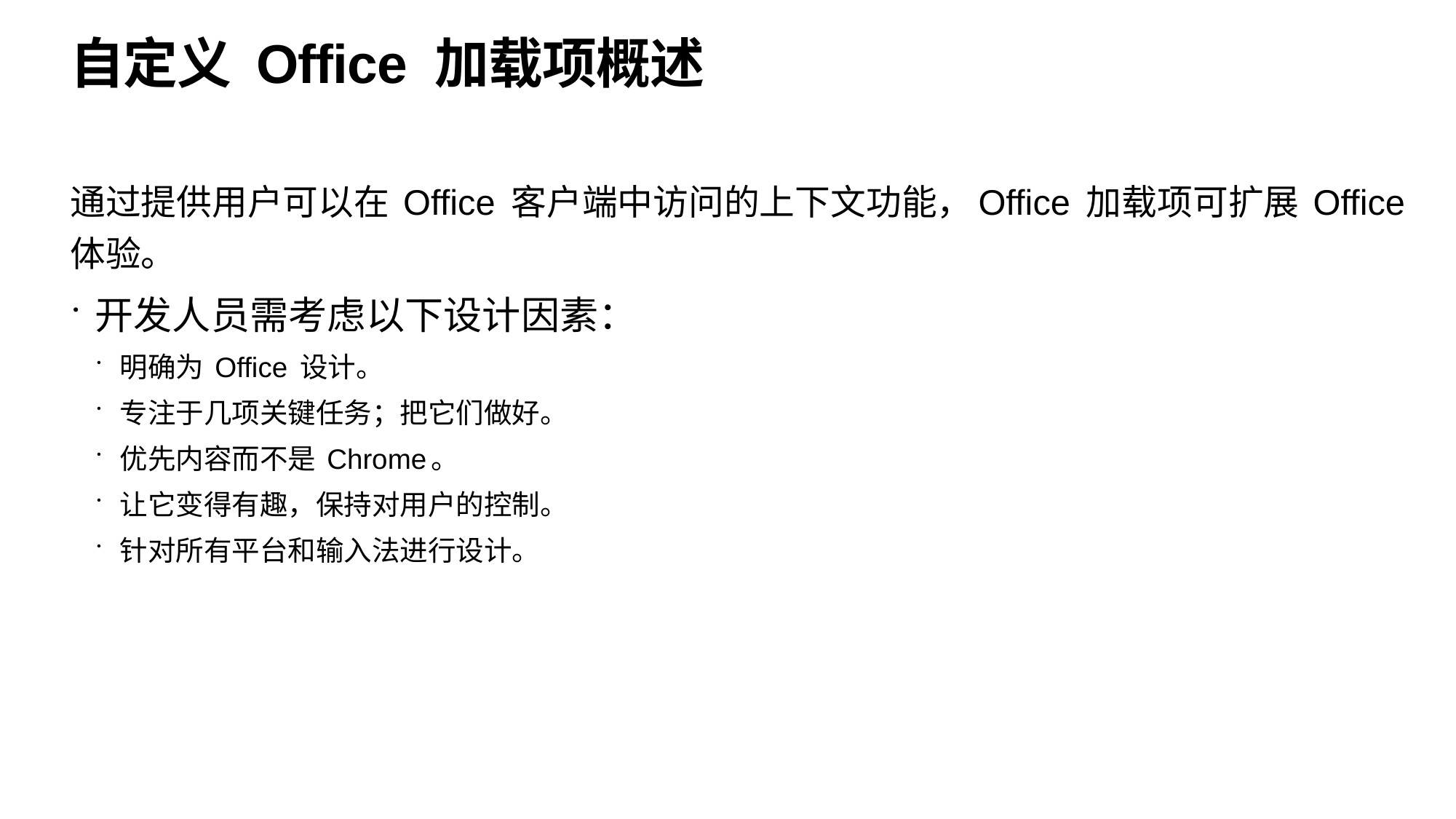

# 自定义 Office 加载项概述
通过提供用户可以在 Office 客户端中访问的上下文功能，Office 加载项可扩展 Office 体验。
开发人员需考虑以下设计因素：
明确为 Office 设计。
专注于几项关键任务；把它们做好。
优先内容而不是 Chrome。
让它变得有趣，保持对用户的控制。
针对所有平台和输入法进行设计。